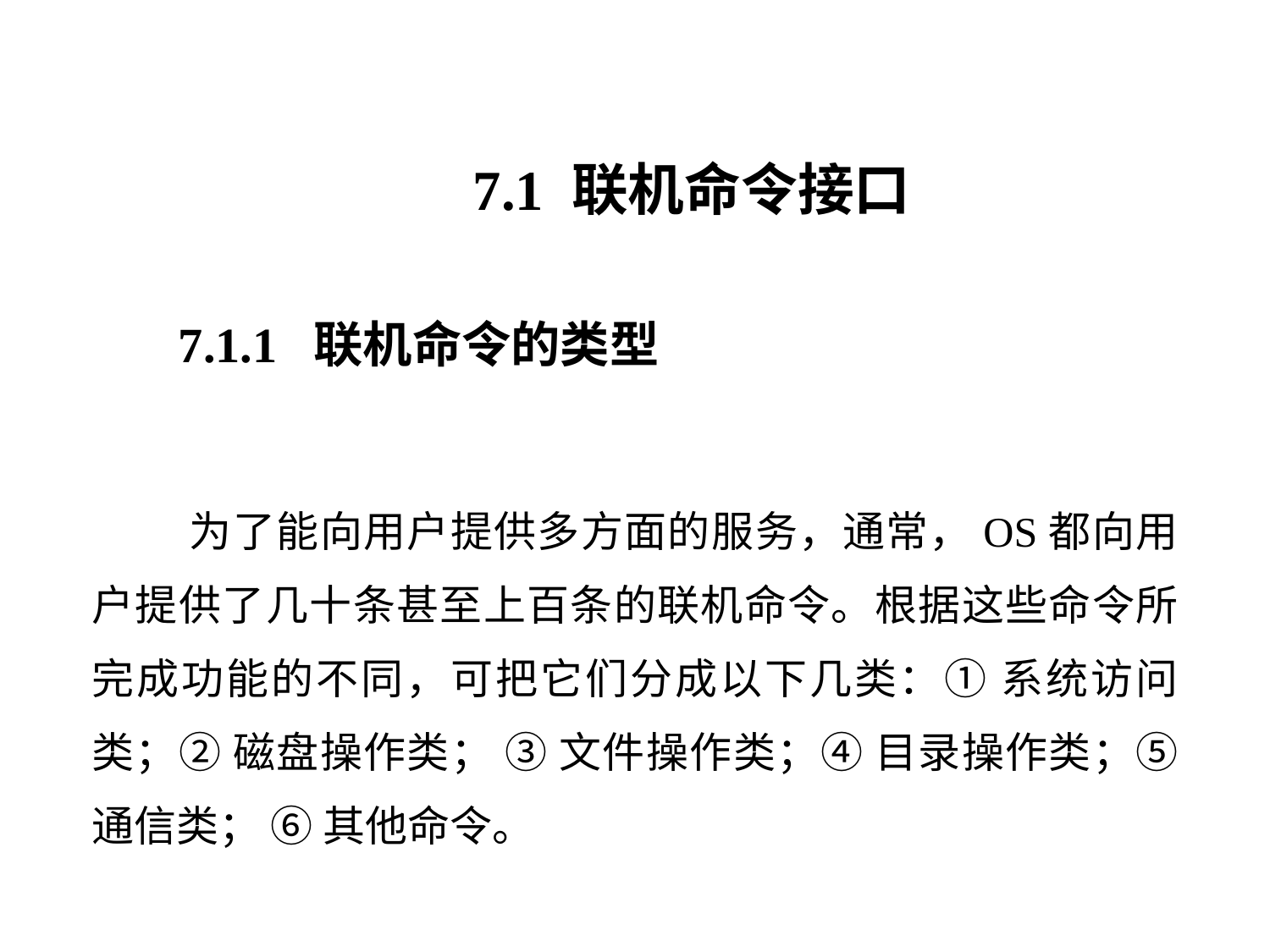

7.1 联机命令接口
7.1.1  联机命令的类型
        为了能向用户提供多方面的服务，通常，OS都向用户提供了几十条甚至上百条的联机命令。根据这些命令所完成功能的不同，可把它们分成以下几类：① 系统访问类；② 磁盘操作类； ③ 文件操作类；④ 目录操作类；⑤ 通信类； ⑥ 其他命令。